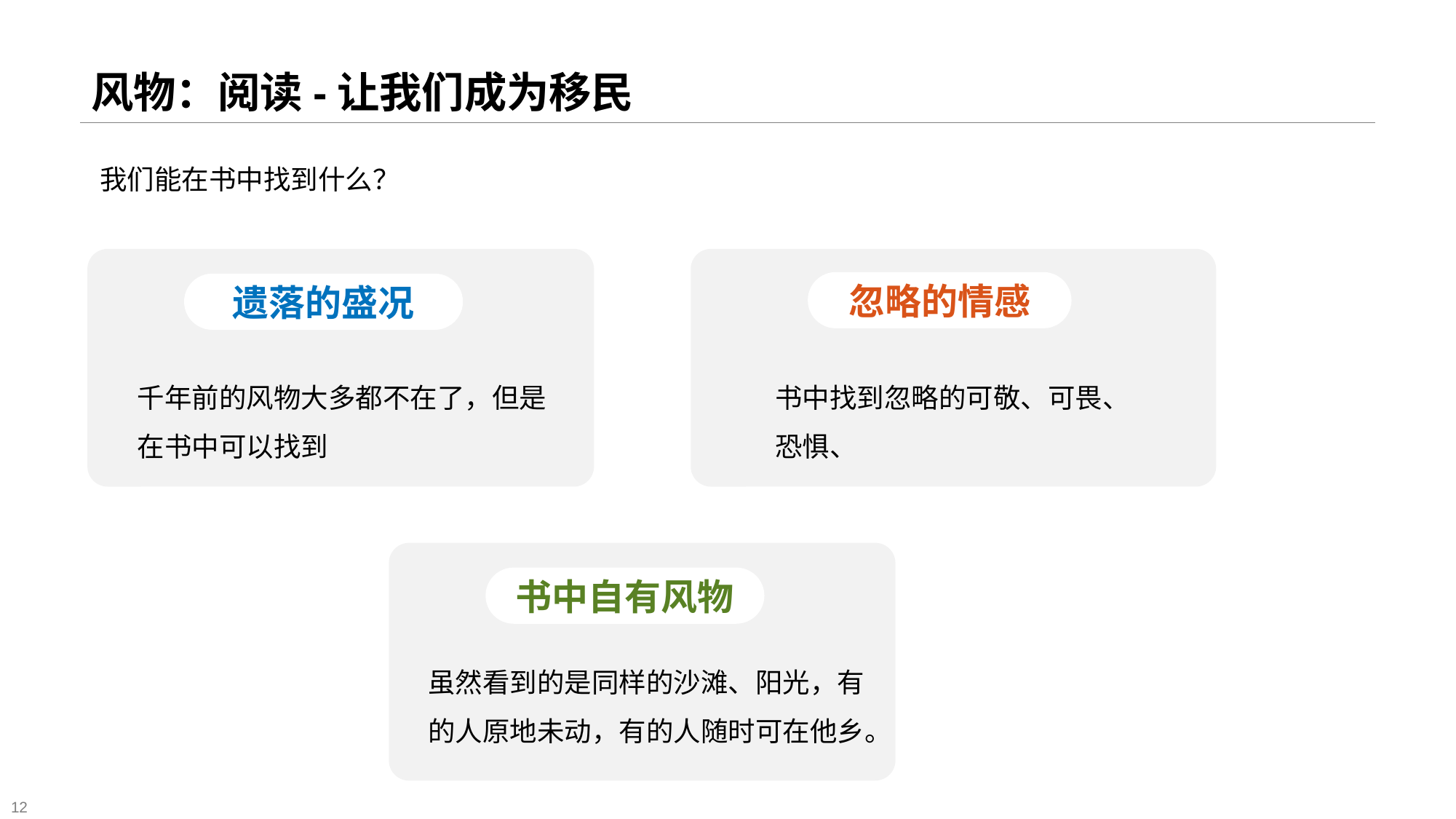

# 风物：阅读-让我们成为移民
我们能在书中找到什么？

忽略的情感

遗落的盛况
书中找到忽略的可敬、可畏、恐惧、
千年前的风物大多都不在了，但是在书中可以找到

书中自有风物
虽然看到的是同样的沙滩、阳光，有的人原地未动，有的人随时可在他乡。